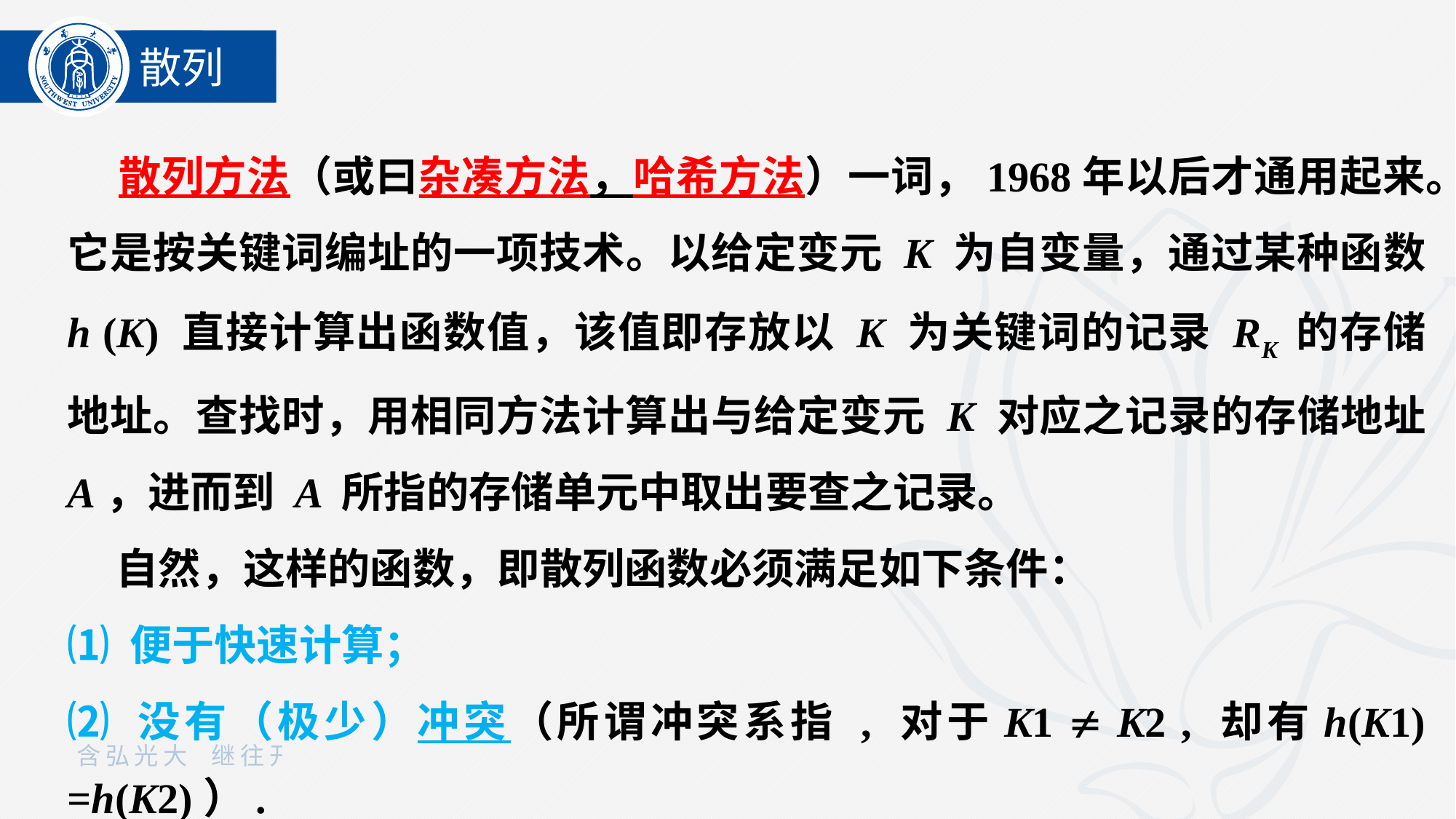

散列

    散列方法（或曰杂凑方法，哈希方法）一词，1968年以后才通用起来。它是按关键词编址的一项技术。以给定变元 K 为自变量，通过某种函数 h (K) 直接计算出函数值，该值即存放以 K 为关键词的记录 RK 的存储地址。查找时，用相同方法计算出与给定变元 K 对应之记录的存储地址 A，进而到 A 所指的存储单元中取出要查之记录。
    自然，这样的函数，即散列函数必须满足如下条件：
⑴ 便于快速计算；
⑵ 没有（极少）冲突（所谓冲突系指 , 对于K1 ≠ K2 , 却有h(K1) =h(K2)）.